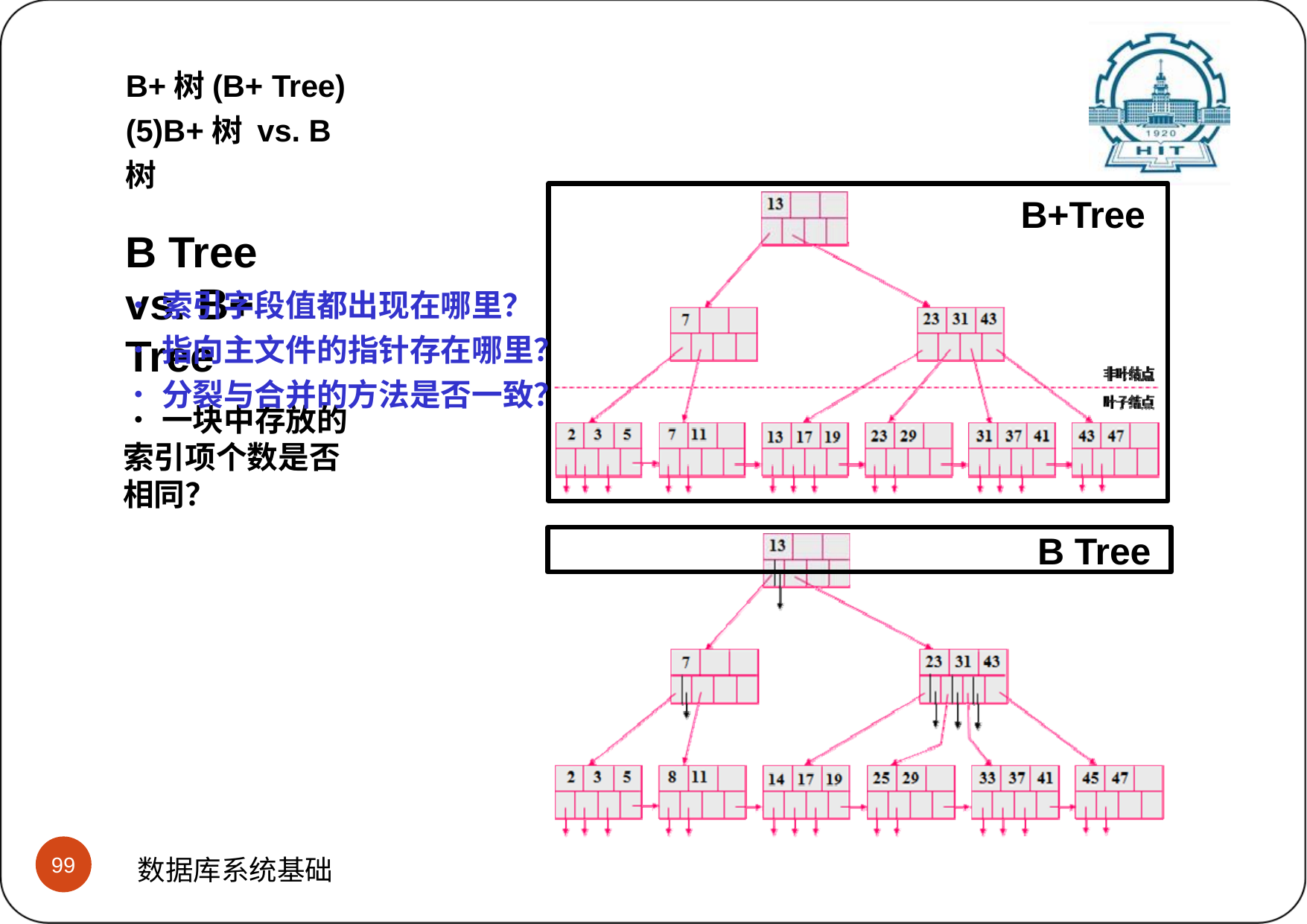

B+树(B+ Tree) (5)B+树 vs. B树

B Tree	vs. B+ Tree
•一块中存放的索引项个数是否相同？

B+Tree

•索引字段值都出现在哪里？
•指向主文件的指针存在哪里？
•分裂与合并的方法是否一致？
B Tree